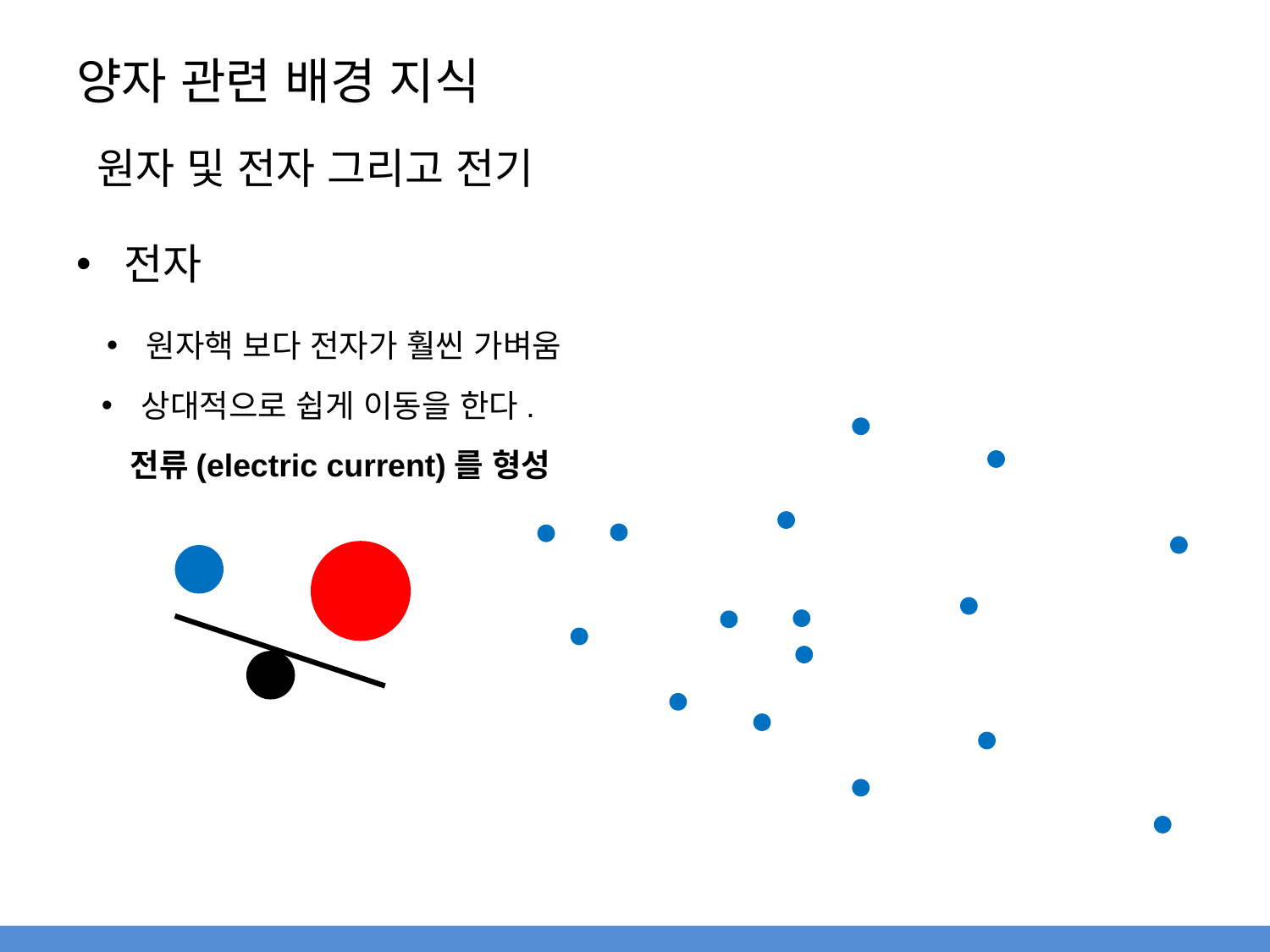

# 양자 관련 배경 지식
원자 및 전자 그리고 전기
전자
원자핵 보다 전자가 훨씬 가벼움
상대적으로 쉽게 이동을 한다.

전류(electric current)를 형성